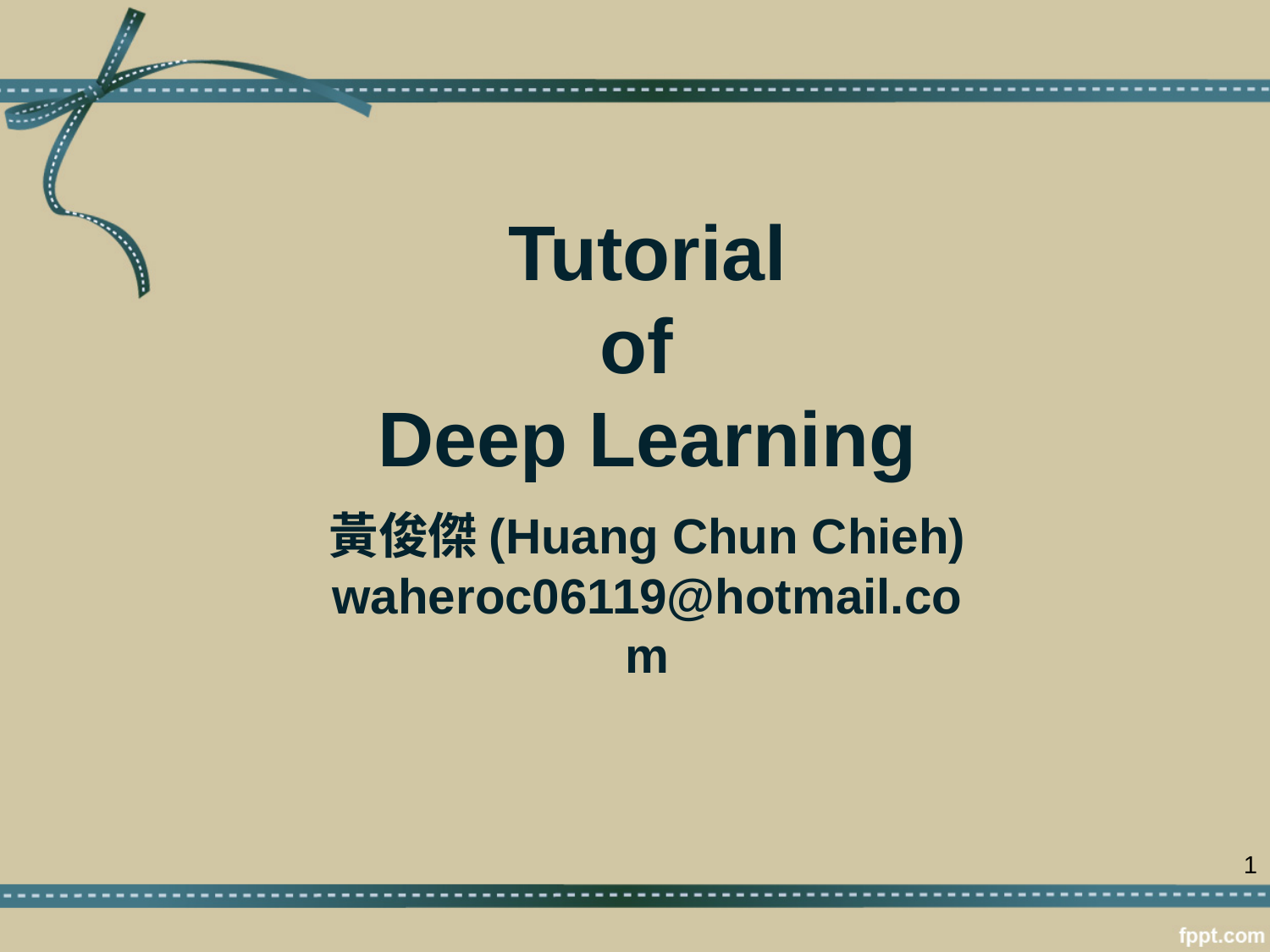

# Tutorial of Deep Learning
黃俊傑(Huang Chun Chieh)
waheroc06119@hotmail.com
1